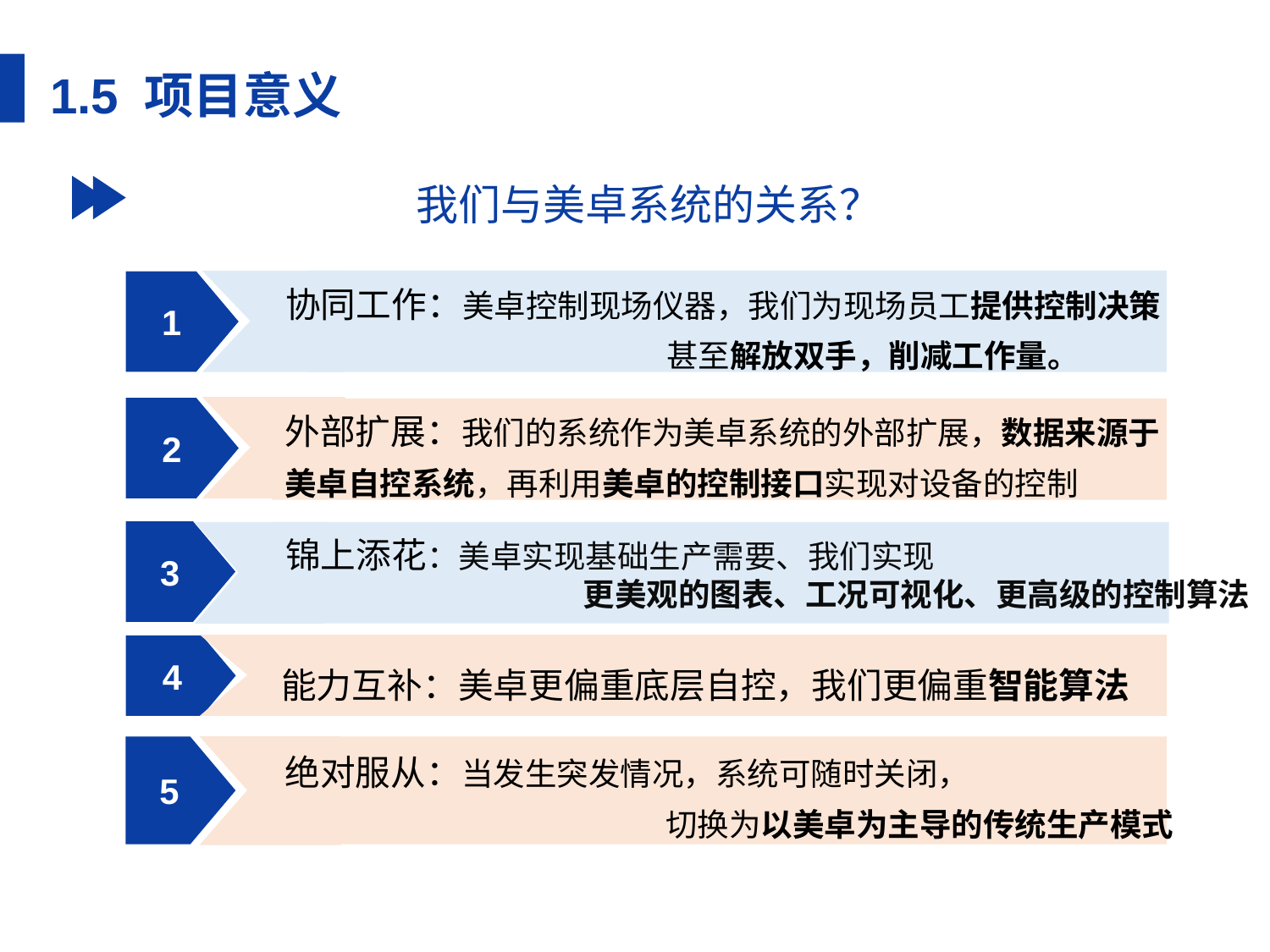

1.5 项目意义

我们与美卓系统的关系？

协同工作：美卓控制现场仪器，我们为现场员工提供控制决策
			甚至解放双手，削减工作量。

1

2
外部扩展：我们的系统作为美卓系统的外部扩展，数据来源于
美卓自控系统，再利用美卓的控制接口实现对设备的控制
3
锦上添花：美卓实现基础生产需要、我们实现
		     更美观的图表、工况可视化、更高级的控制算法

4
能力互补：美卓更偏重底层自控，我们更偏重智能算法

5
绝对服从：当发生突发情况，系统可随时关闭，
			切换为以美卓为主导的传统生产模式